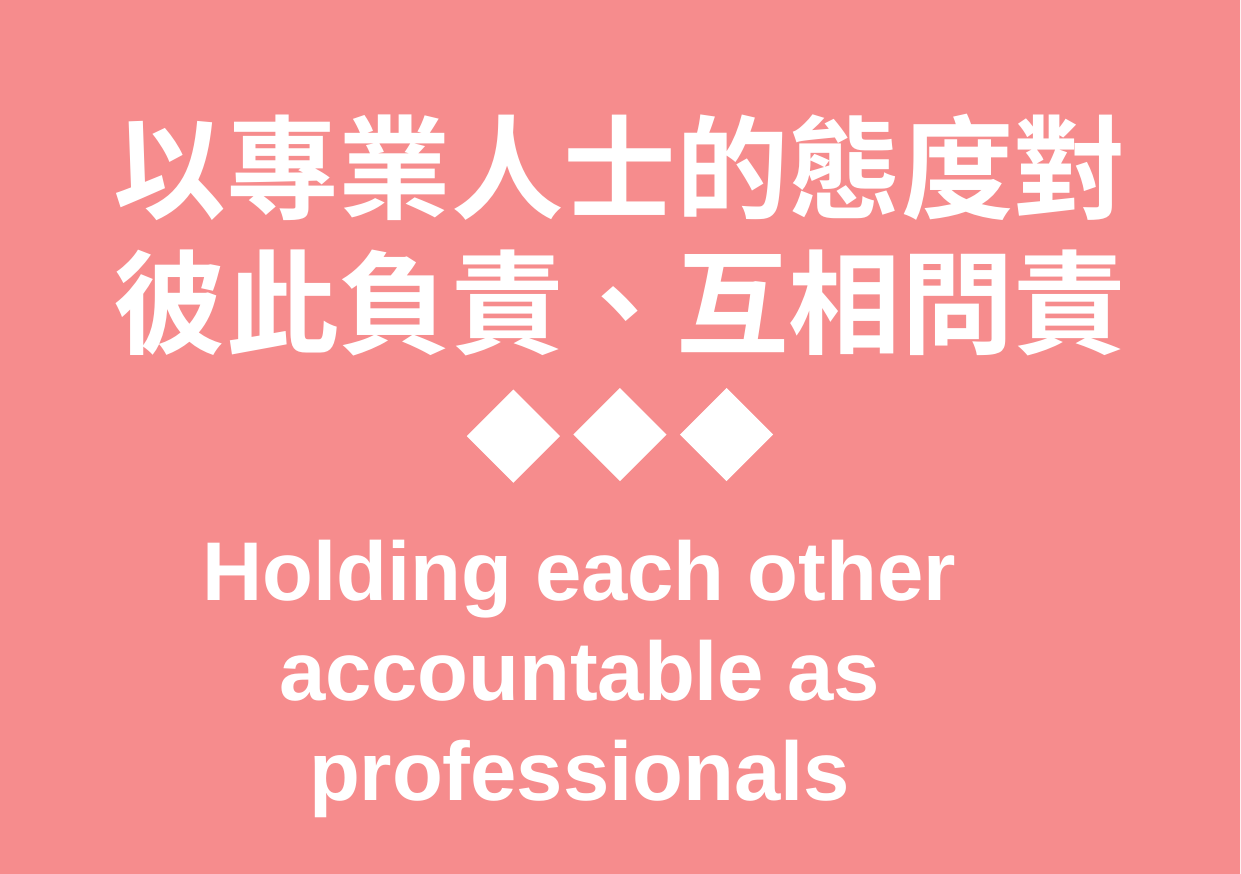

以專業人士的態度對彼此負責、互相問責

Holding each other accountable as professionals